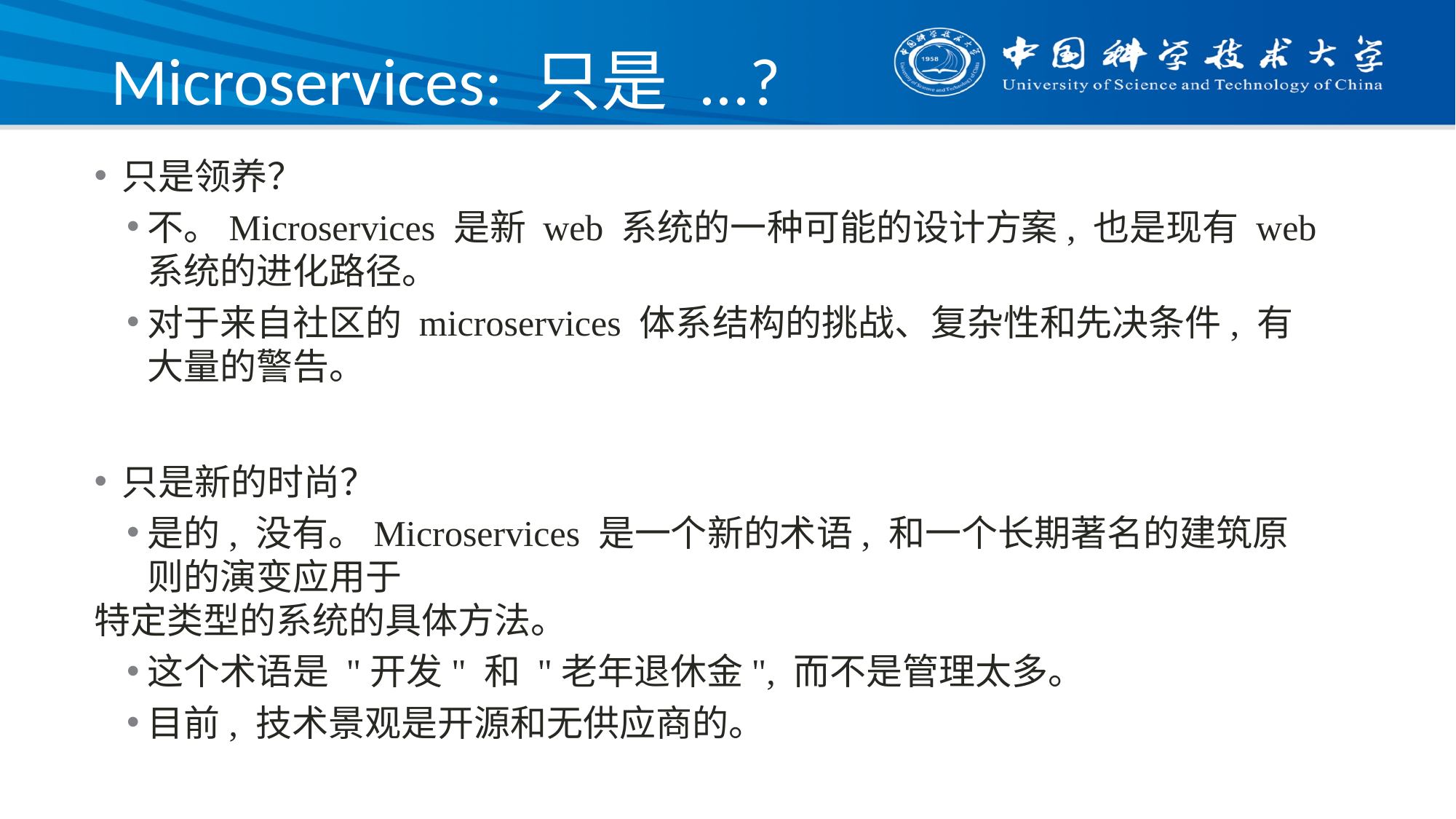

# Microservices: 只是 ...?
只是领养？
不。Microservices 是新 web 系统的一种可能的设计方案, 也是现有 web 系统的进化路径。
对于来自社区的 microservices 体系结构的挑战、复杂性和先决条件, 有大量的警告。

只是新的时尚？
是的, 没有。Microservices 是一个新的术语, 和一个长期著名的建筑原则的演变应用于
特定类型的系统的具体方法。
这个术语是 "开发" 和 "老年退休金", 而不是管理太多。
目前, 技术景观是开源和无供应商的。